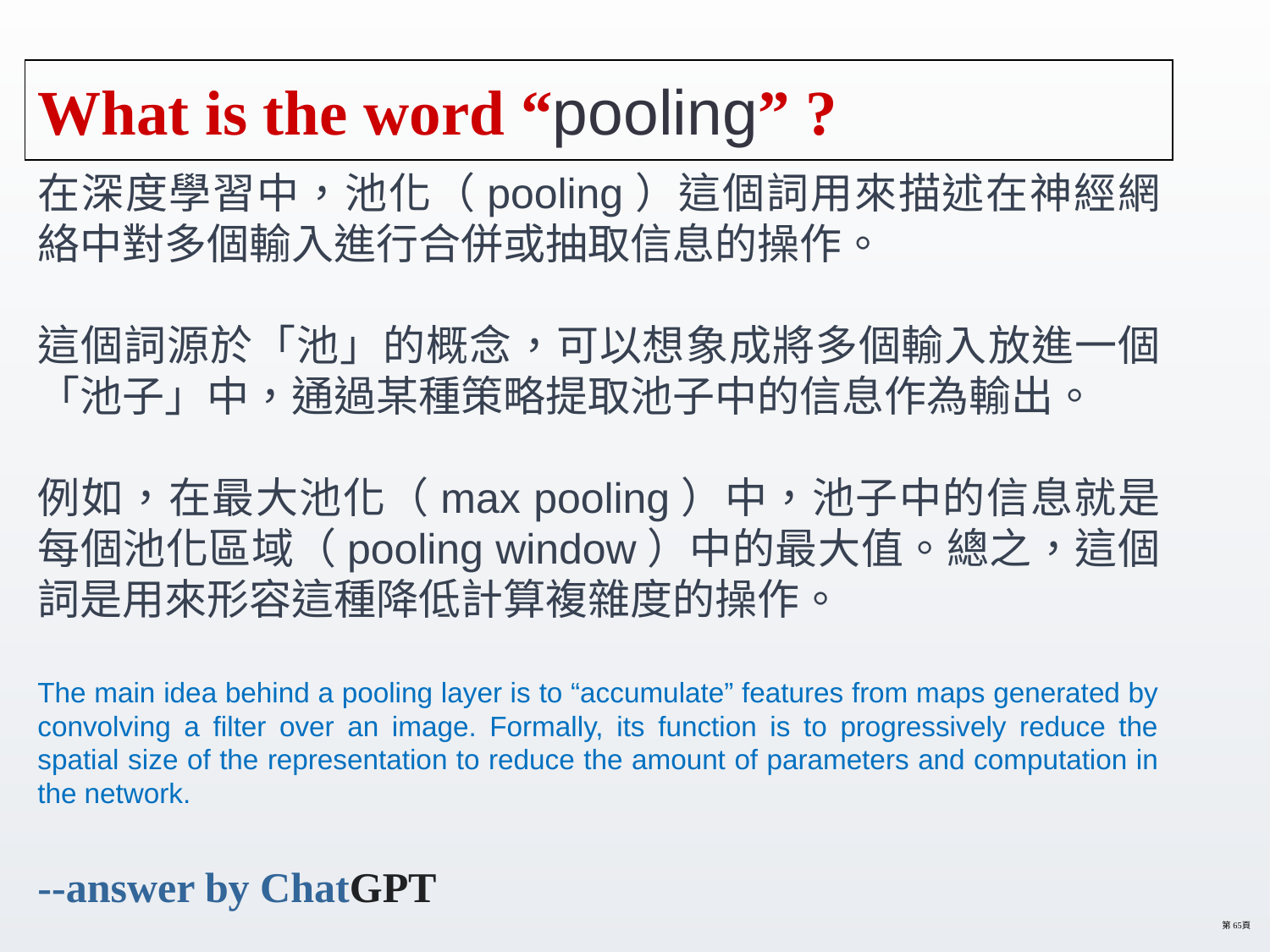

# What is the word “pooling” ?
在深度學習中，池化（pooling）這個詞用來描述在神經網絡中對多個輸入進行合併或抽取信息的操作。

這個詞源於「池」的概念，可以想象成將多個輸入放進一個「池子」中，通過某種策略提取池子中的信息作為輸出。

例如，在最大池化（max pooling）中，池子中的信息就是每個池化區域（pooling window）中的最大值。總之，這個詞是用來形容這種降低計算複雜度的操作。

The main idea behind a pooling layer is to “accumulate” features from maps generated by convolving a filter over an image. Formally, its function is to progressively reduce the spatial size of the representation to reduce the amount of parameters and computation in the network.

--answer by ChatGPT